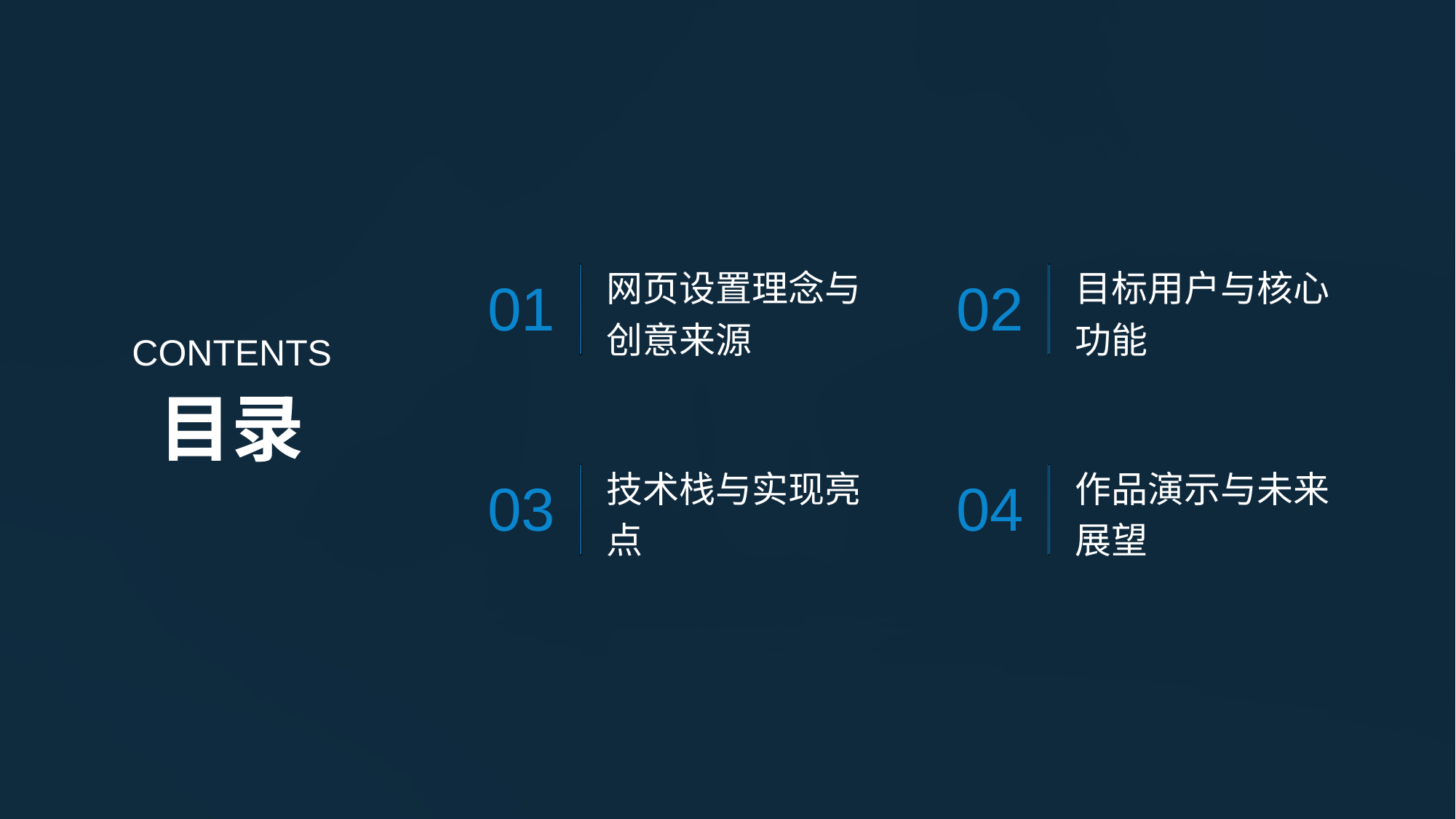

网页设置理念与创意来源
目标用户与核心功能

01
02
CONTENTS
目录
技术栈与实现亮点
作品演示与未来展望

03
04